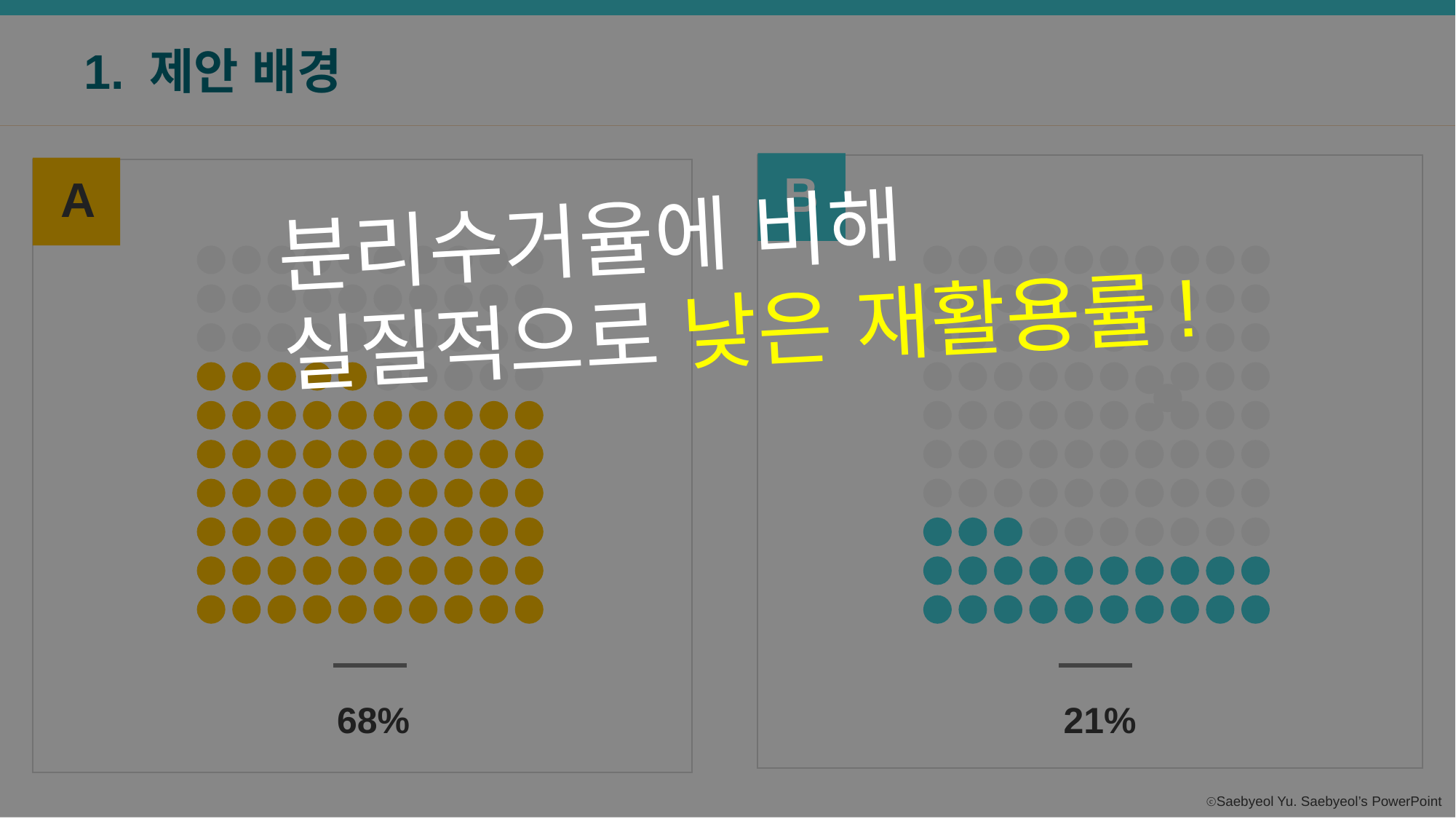

1. 제안 배경

B

A
분리수거율에 비해 실질적으로 낮은 재활용률!

68%
21%